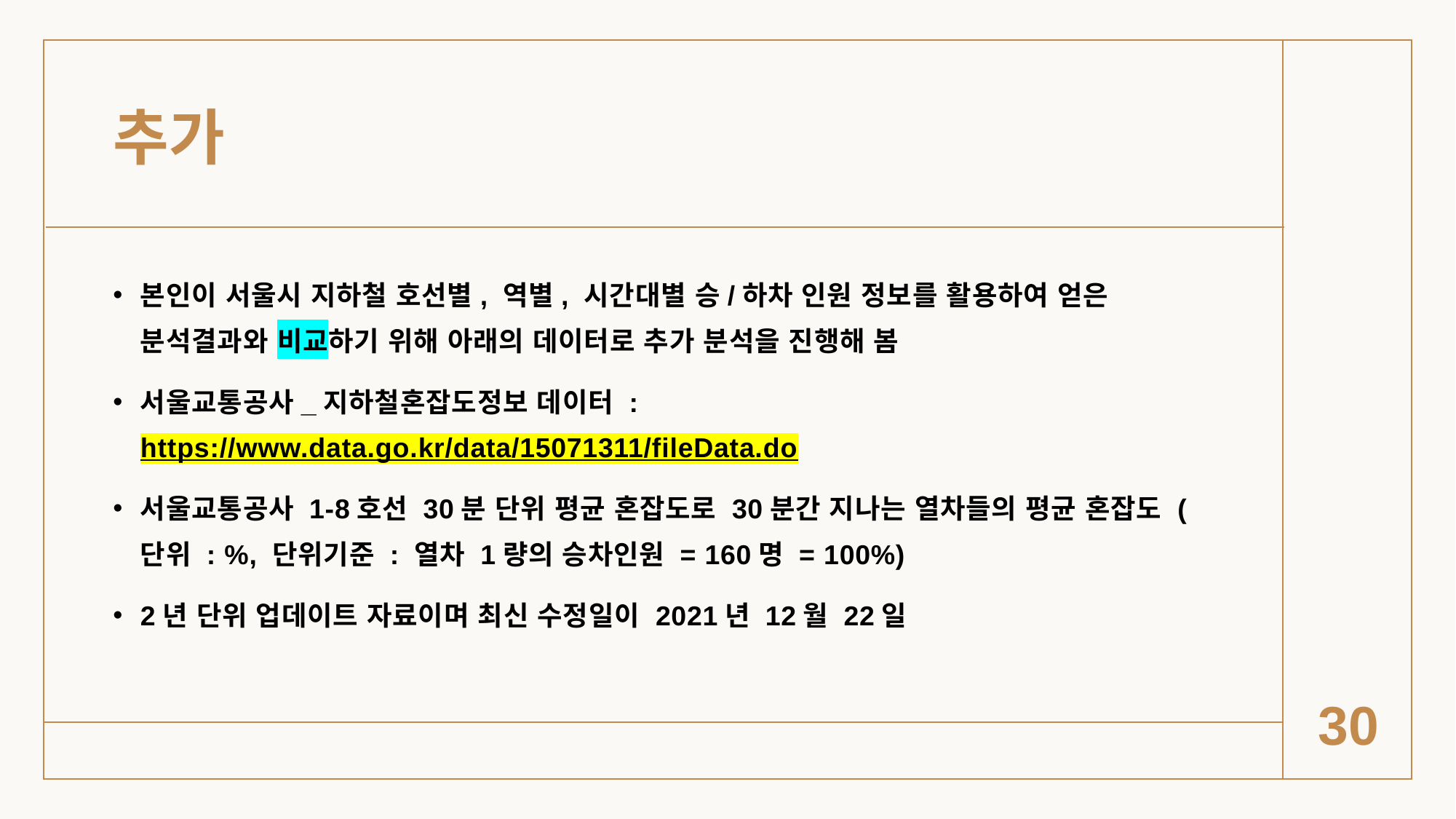

# 추가
본인이 서울시 지하철 호선별, 역별, 시간대별 승/하차 인원 정보를 활용하여 얻은 분석결과와 비교하기 위해 아래의 데이터로 추가 분석을 진행해 봄
서울교통공사_지하철혼잡도정보 데이터 : https://www.data.go.kr/data/15071311/fileData.do
서울교통공사 1-8호선 30분 단위 평균 혼잡도로 30분간 지나는 열차들의 평균 혼잡도 (단위 : %, 단위기준 : 열차 1량의 승차인원 = 160명 = 100%)
2년 단위 업데이트 자료이며 최신 수정일이 2021년 12월 22일
30